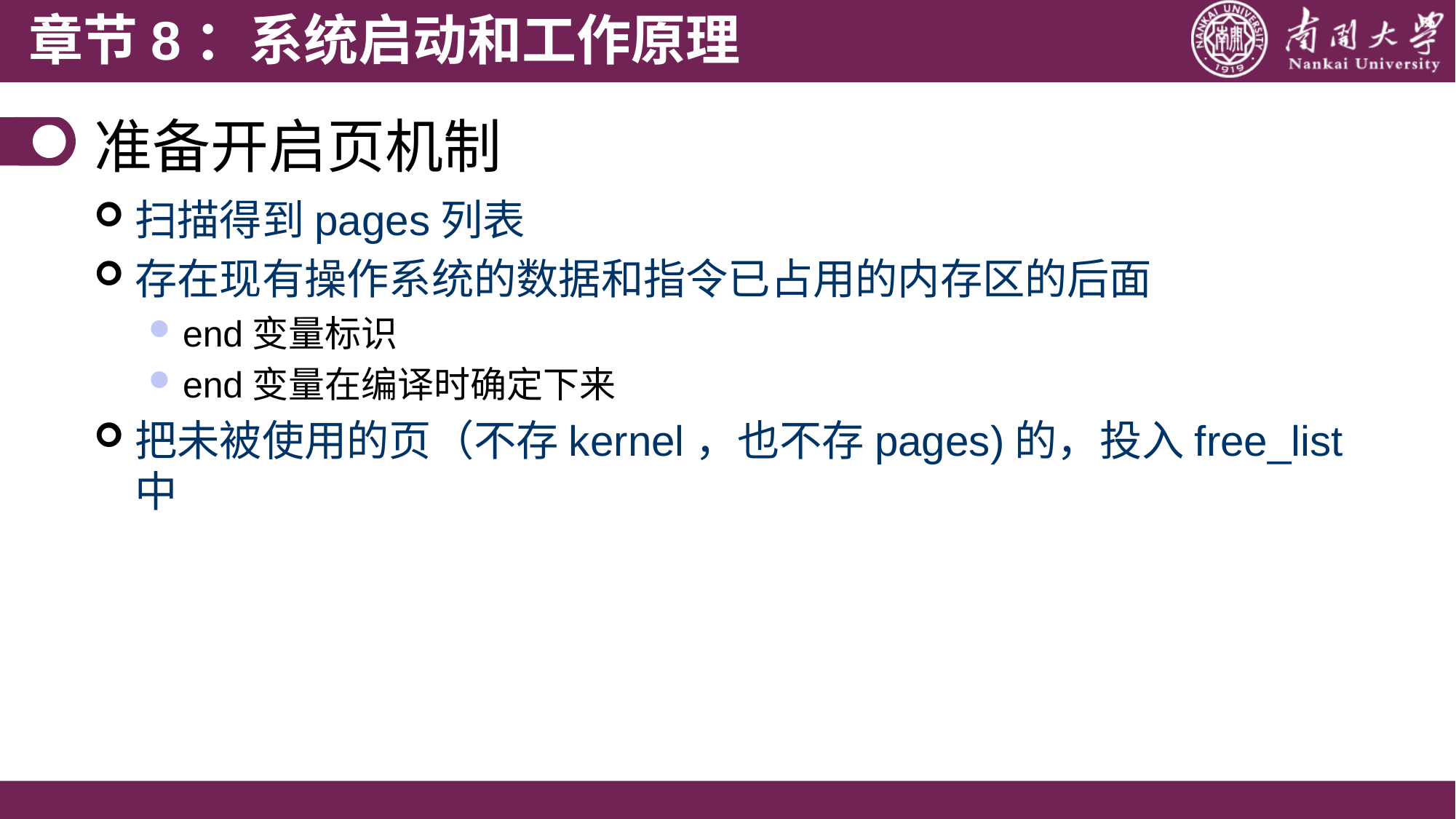

# 准备开启页机制
扫描得到pages列表
存在现有操作系统的数据和指令已占用的内存区的后面
end变量标识
end变量在编译时确定下来
把未被使用的页（不存kernel，也不存pages)的，投入free_list中